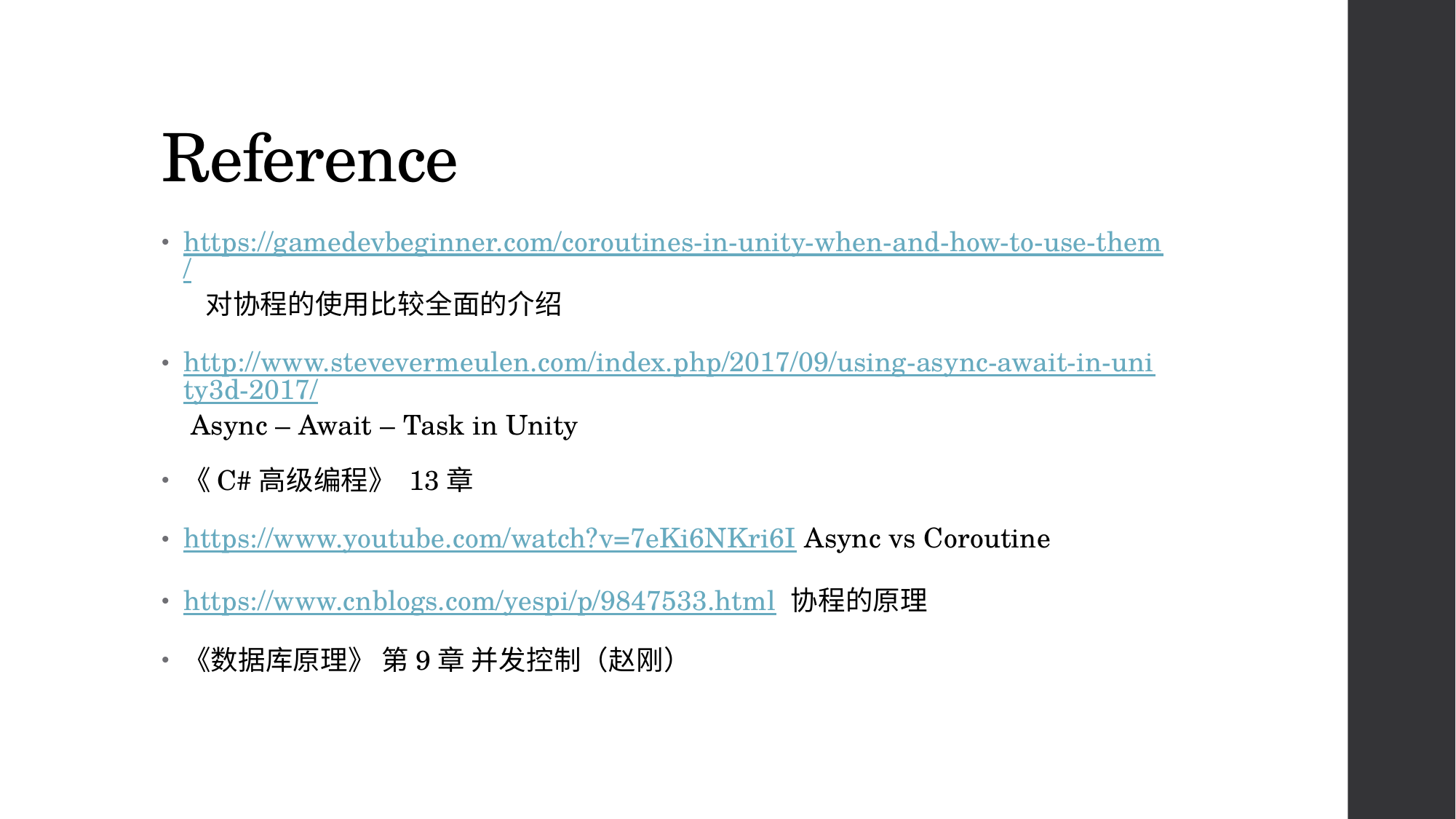

# Reference
https://gamedevbeginner.com/coroutines-in-unity-when-and-how-to-use-them/  对协程的使用比较全面的介绍
http://www.stevevermeulen.com/index.php/2017/09/using-async-await-in-unity3d-2017/ Async – Await – Task in Unity
《C#高级编程》 13章
https://www.youtube.com/watch?v=7eKi6NKri6I Async vs Coroutine
https://www.cnblogs.com/yespi/p/9847533.html 协程的原理
《数据库原理》 第9章 并发控制（赵刚）